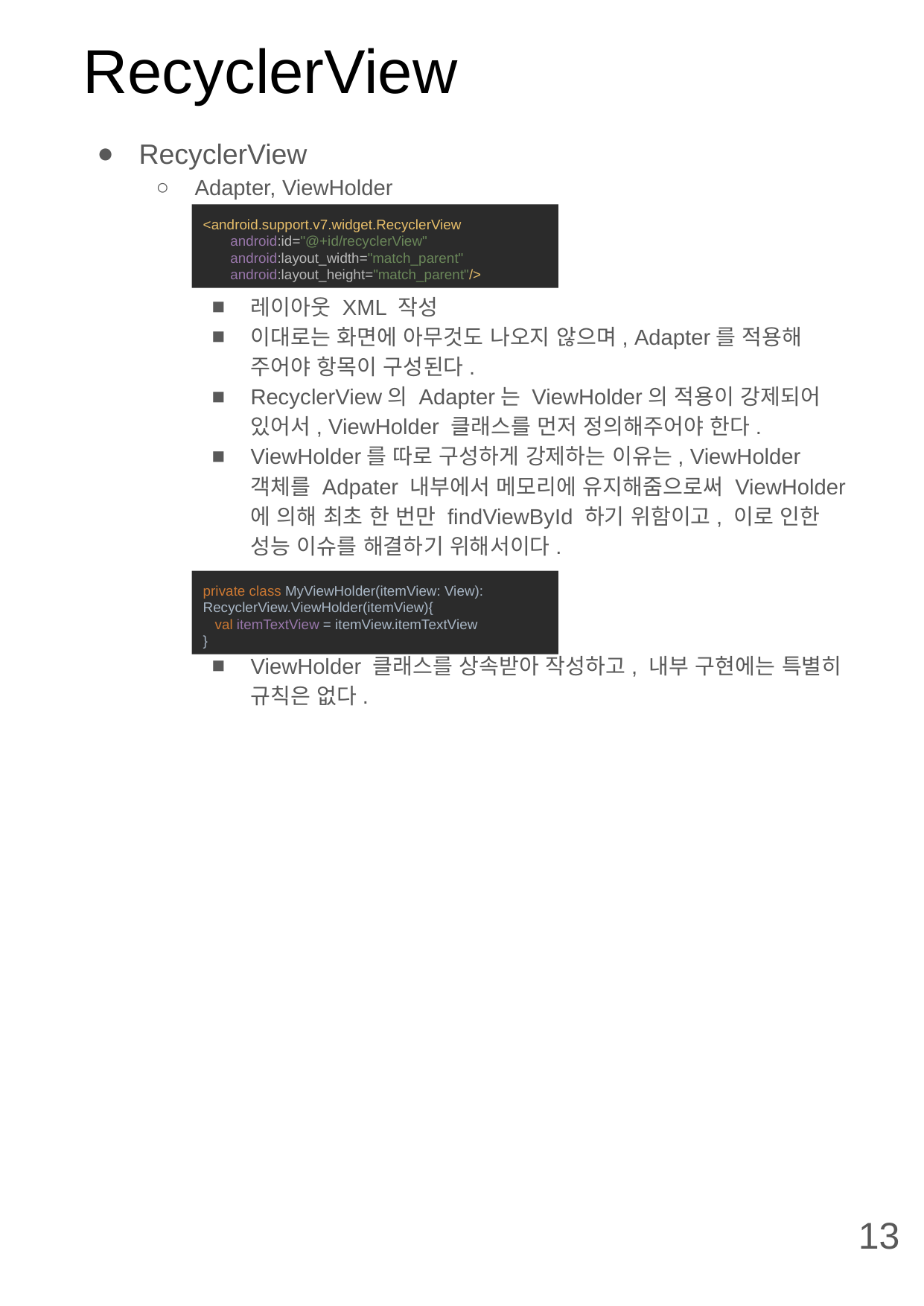

# RecyclerView
RecyclerView
Adapter, ViewHolder

레이아웃 XML 작성
이대로는 화면에 아무것도 나오지 않으며, Adapter를 적용해 주어야 항목이 구성된다.
RecyclerView의 Adapter는 ViewHolder의 적용이 강제되어 있어서, ViewHolder 클래스를 먼저 정의해주어야 한다.
ViewHolder를 따로 구성하게 강제하는 이유는, ViewHolder 객체를 Adpater 내부에서 메모리에 유지해줌으로써 ViewHolder에 의해 최초 한 번만 findViewById 하기 위함이고, 이로 인한 성능 이슈를 해결하기 위해서이다.

ViewHolder 클래스를 상속받아 작성하고, 내부 구현에는 특별히 규칙은 없다.
<android.support.v7.widget.RecyclerView
       android:id="@+id/recyclerView"
       android:layout_width="match_parent"
       android:layout_height="match_parent"/>
private class MyViewHolder(itemView: View): RecyclerView.ViewHolder(itemView){
   val itemTextView = itemView.itemTextView
}
13